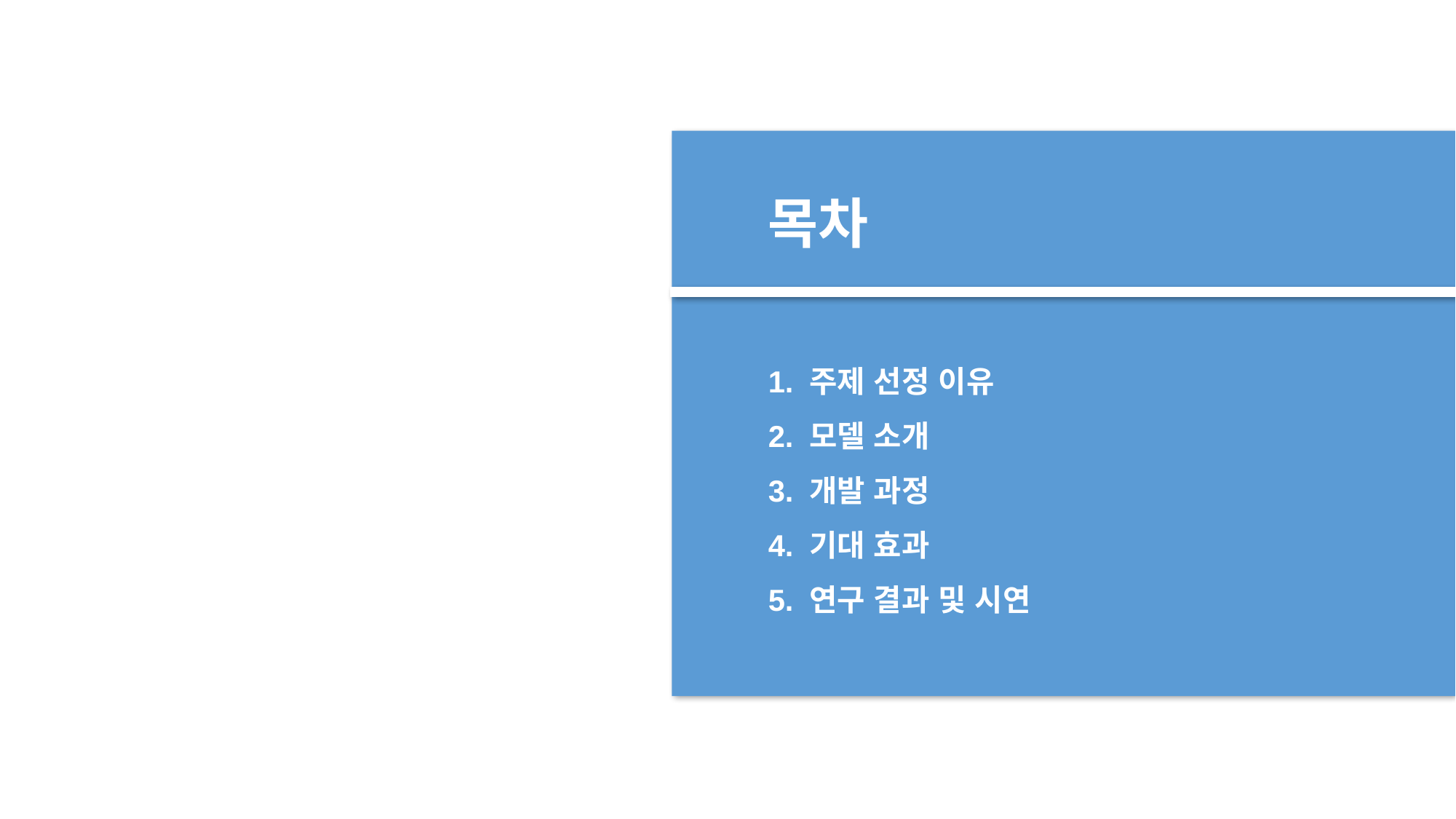

목차
1. 주제 선정 이유
2. 모델 소개
3. 개발 과정
4. 기대 효과
5. 연구 결과 및 시연